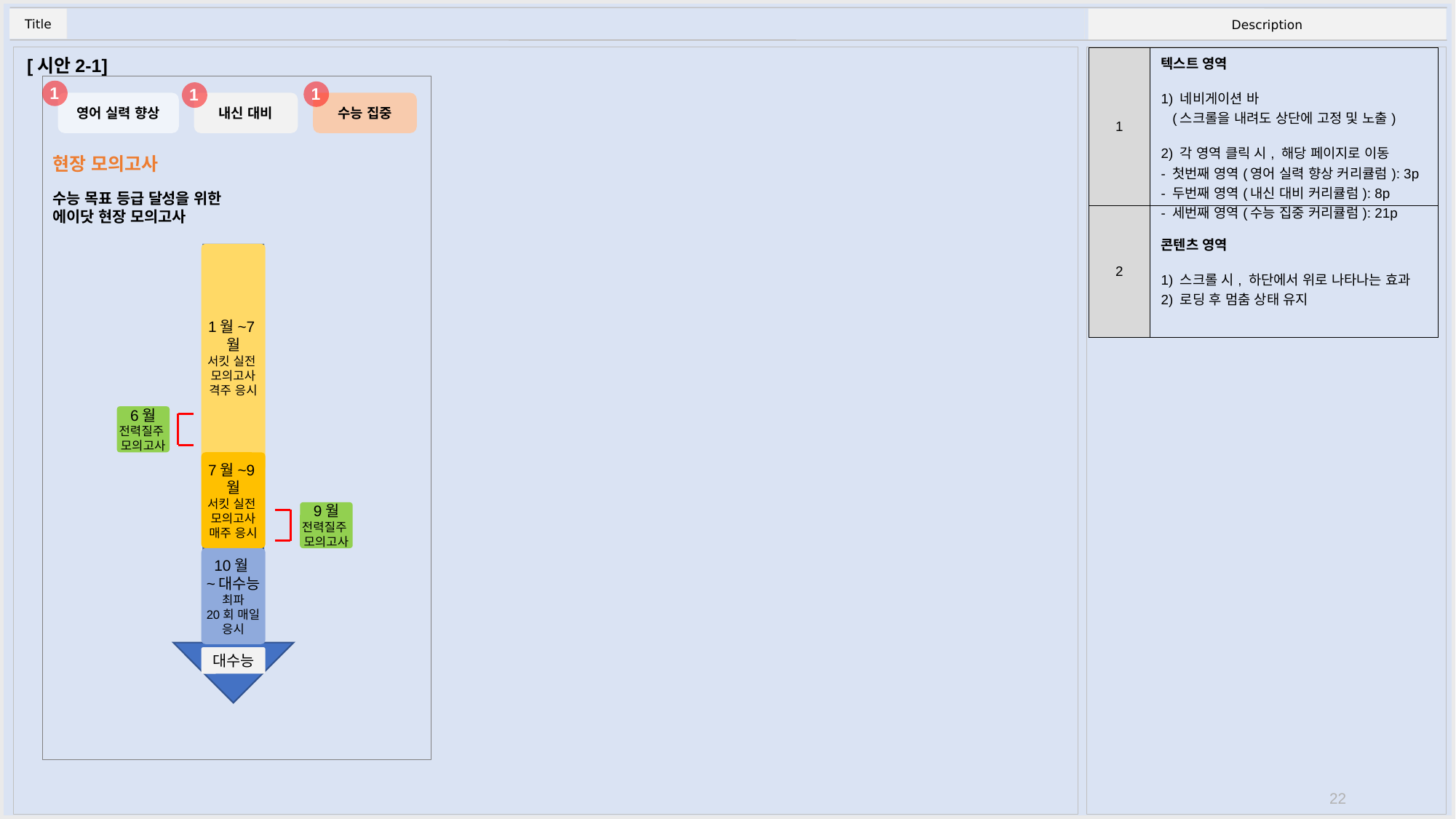

| 1 | 텍스트 영역 1) 네비게이션 바 (스크롤을 내려도 상단에 고정 및 노출) 2) 각 영역 클릭 시, 해당 페이지로 이동 - 첫번째 영역(영어 실력 향상 커리큘럼): 3p - 두번째 영역(내신 대비 커리큘럼): 8p - 세번째 영역(수능 집중 커리큘럼): 21p |
| --- | --- |
| 2 | 콘텐츠 영역 1) 스크롤 시, 하단에서 위로 나타나는 효과 2) 로딩 후 멈춤 상태 유지 |
[시안2-1]

1

1

1

영어 실력 향상
내신 대비
수능 집중
현장 모의고사

수능 목표 등급 달성을 위한
에이닷 현장 모의고사
1월~7월
서킷 실전
모의고사
격주 응시

6월
전력질주
모의고사
7월~9월
서킷 실전
모의고사
매주 응시
9월
전력질주
모의고사
10월
~대수능
최파
20회 매일 응시
대수능
22